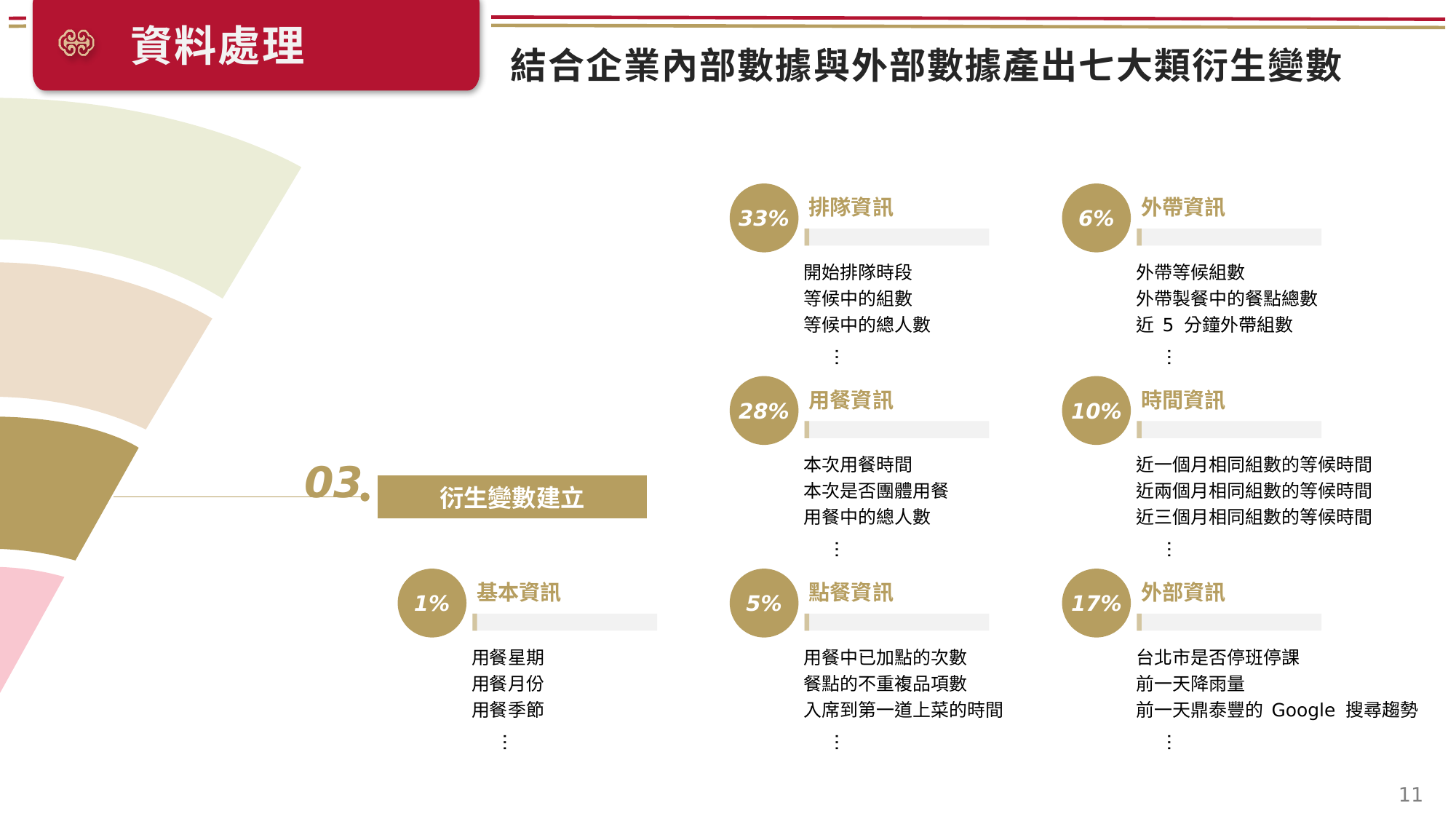

資料處理
結合企業內部數據與外部數據產出七大類衍生變數

排隊資訊
33%

開始排隊時段
等候中的組數
等候中的總人數
…

外帶資訊
6%

外帶等候組數
外帶製餐中的餐點總數
近 5 分鐘外帶組數
…

用餐資訊
28%

本次用餐時間
本次是否團體用餐
用餐中的總人數
…

時間資訊
10%

近一個月相同組數的等候時間
近兩個月相同組數的等候時間
近三個月相同組數的等候時間
…

03
衍生變數建立

基本資訊
1%

用餐星期
用餐月份
用餐季節
…

點餐資訊
5%

用餐中已加點的次數
餐點的不重複品項數
入席到第一道上菜的時間
…

外部資訊
17%

台北市是否停班停課
前一天降雨量
前一天鼎泰豐的 Google 搜尋趨勢
…
11